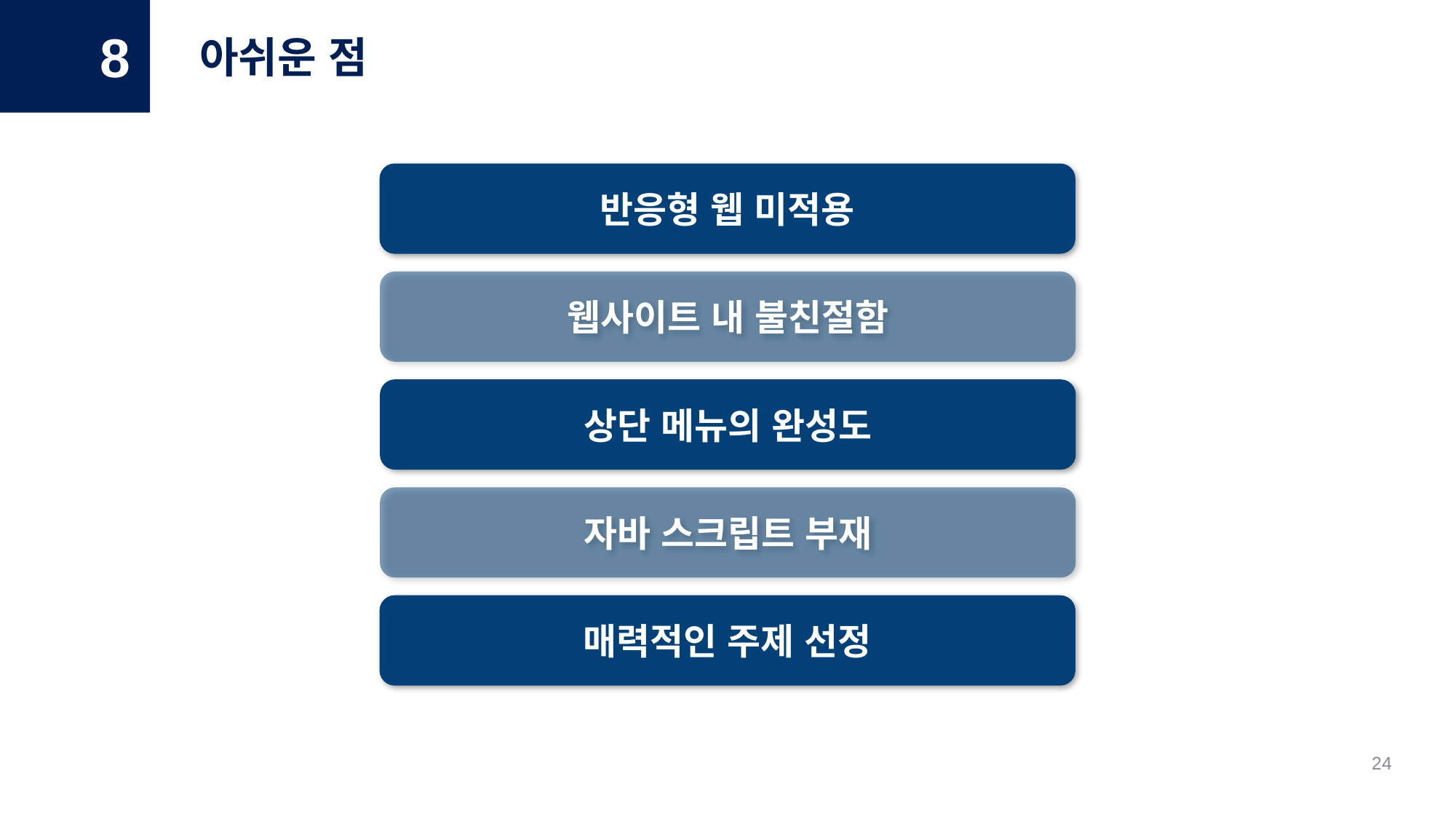

8
아쉬운 점
반응형 웹 미적용
웹사이트 내 불친절함
상단 메뉴의 완성도
자바 스크립트 부재
매력적인 주제 선정
24